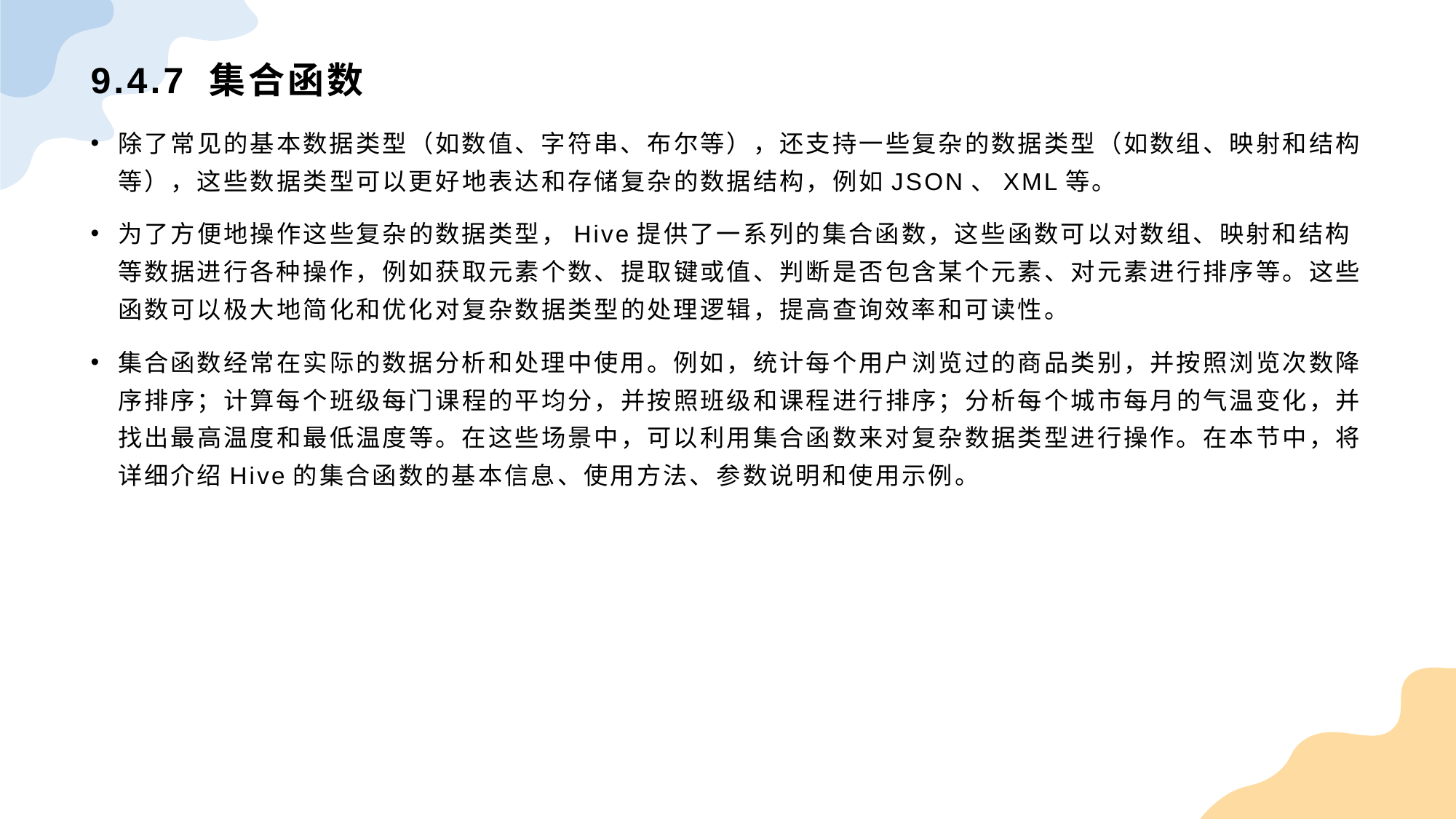

# 9.4.7 集合函数
除了常见的基本数据类型（如数值、字符串、布尔等），还支持一些复杂的数据类型（如数组、映射和结构等），这些数据类型可以更好地表达和存储复杂的数据结构，例如JSON、XML等。
为了方便地操作这些复杂的数据类型，Hive提供了一系列的集合函数，这些函数可以对数组、映射和结构等数据进行各种操作，例如获取元素个数、提取键或值、判断是否包含某个元素、对元素进行排序等。这些函数可以极大地简化和优化对复杂数据类型的处理逻辑，提高查询效率和可读性。
集合函数经常在实际的数据分析和处理中使用。例如，统计每个用户浏览过的商品类别，并按照浏览次数降序排序；计算每个班级每门课程的平均分，并按照班级和课程进行排序；分析每个城市每月的气温变化，并找出最高温度和最低温度等。在这些场景中，可以利用集合函数来对复杂数据类型进行操作。在本节中，将详细介绍Hive的集合函数的基本信息、使用方法、参数说明和使用示例。